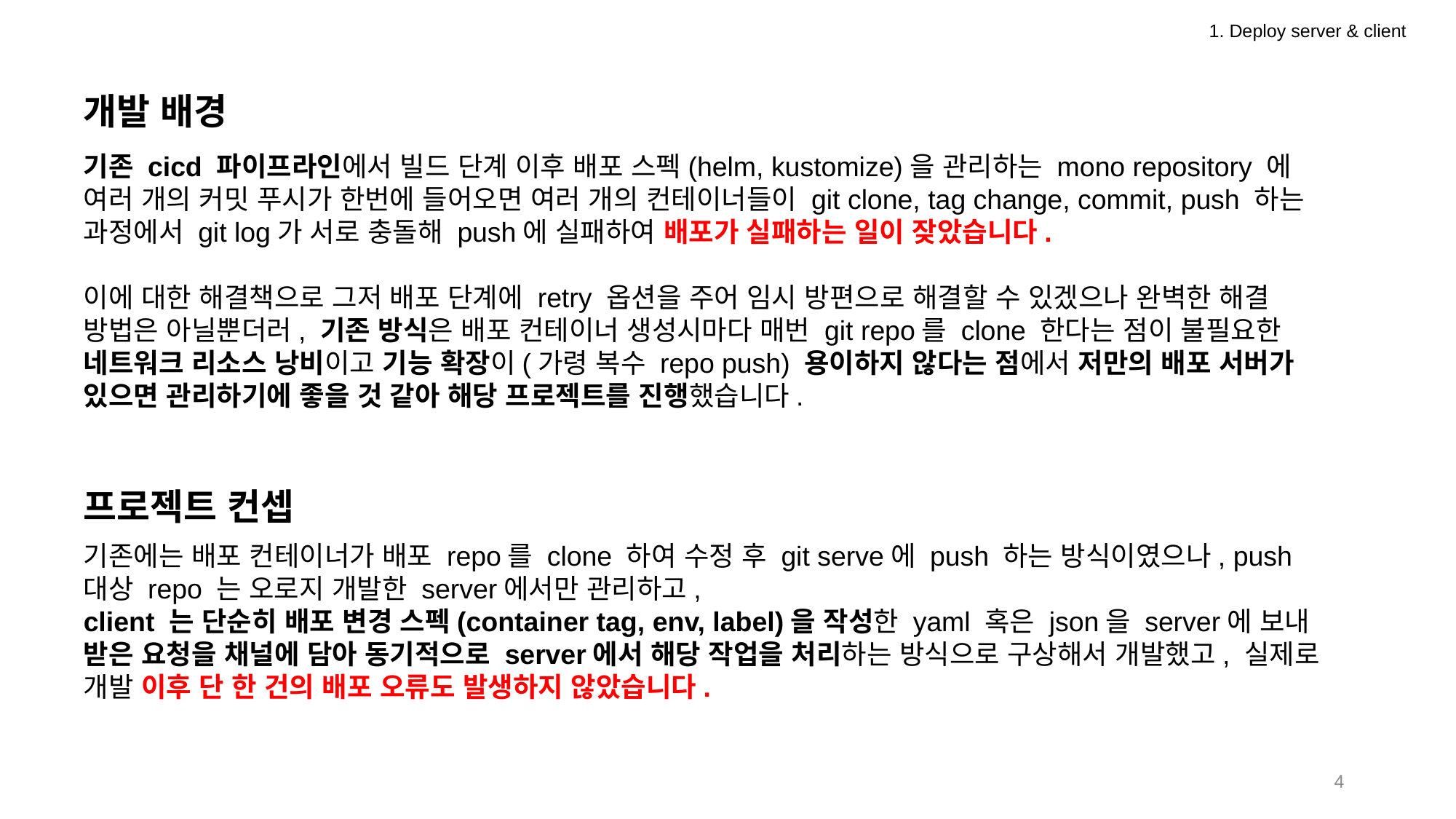

1. Deploy server & client
개발 배경
기존 cicd 파이프라인에서 빌드 단계 이후 배포 스펙(helm, kustomize)을 관리하는 mono repository 에 여러 개의 커밋 푸시가 한번에 들어오면 여러 개의 컨테이너들이 git clone, tag change, commit, push 하는 과정에서 git log가 서로 충돌해 push에 실패하여 배포가 실패하는 일이 잦았습니다.

이에 대한 해결책으로 그저 배포 단계에 retry 옵션을 주어 임시 방편으로 해결할 수 있겠으나 완벽한 해결 방법은 아닐뿐더러, 기존 방식은 배포 컨테이너 생성시마다 매번 git repo를 clone 한다는 점이 불필요한 네트워크 리소스 낭비이고 기능 확장이(가령 복수 repo push) 용이하지 않다는 점에서 저만의 배포 서버가 있으면 관리하기에 좋을 것 같아 해당 프로젝트를 진행했습니다.
프로젝트 컨셉
기존에는 배포 컨테이너가 배포 repo를 clone 하여 수정 후 git serve에 push 하는 방식이였으나, push 대상 repo 는 오로지 개발한 server에서만 관리하고,
client 는 단순히 배포 변경 스펙(container tag, env, label)을 작성한 yaml 혹은 json을 server에 보내 받은 요청을 채널에 담아 동기적으로 server에서 해당 작업을 처리하는 방식으로 구상해서 개발했고, 실제로 개발 이후 단 한 건의 배포 오류도 발생하지 않았습니다.
4